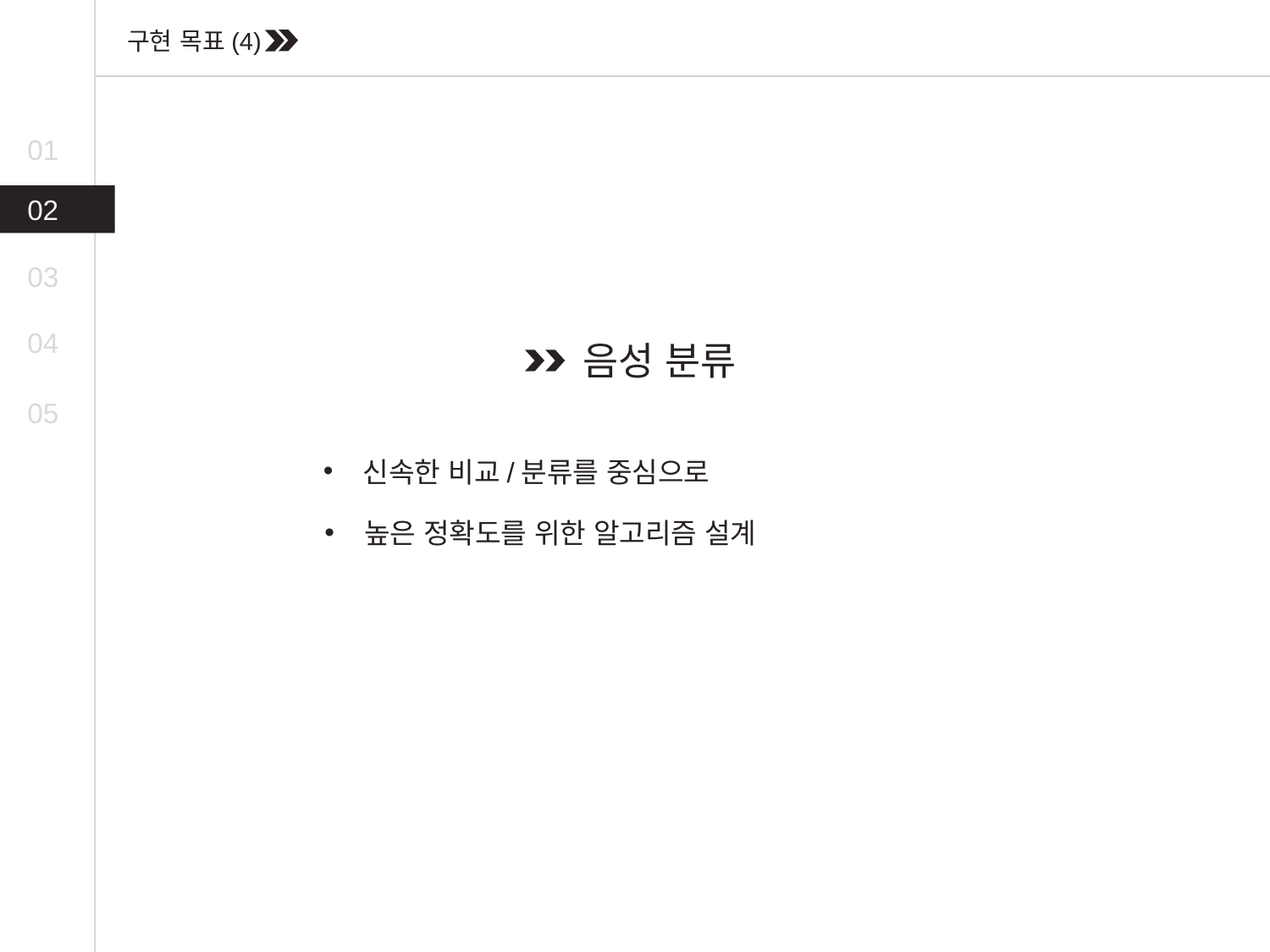

구현 목표(4)

01

02
03
04
음성 분류

05
신속한 비교/분류를 중심으로
높은 정확도를 위한 알고리즘 설계